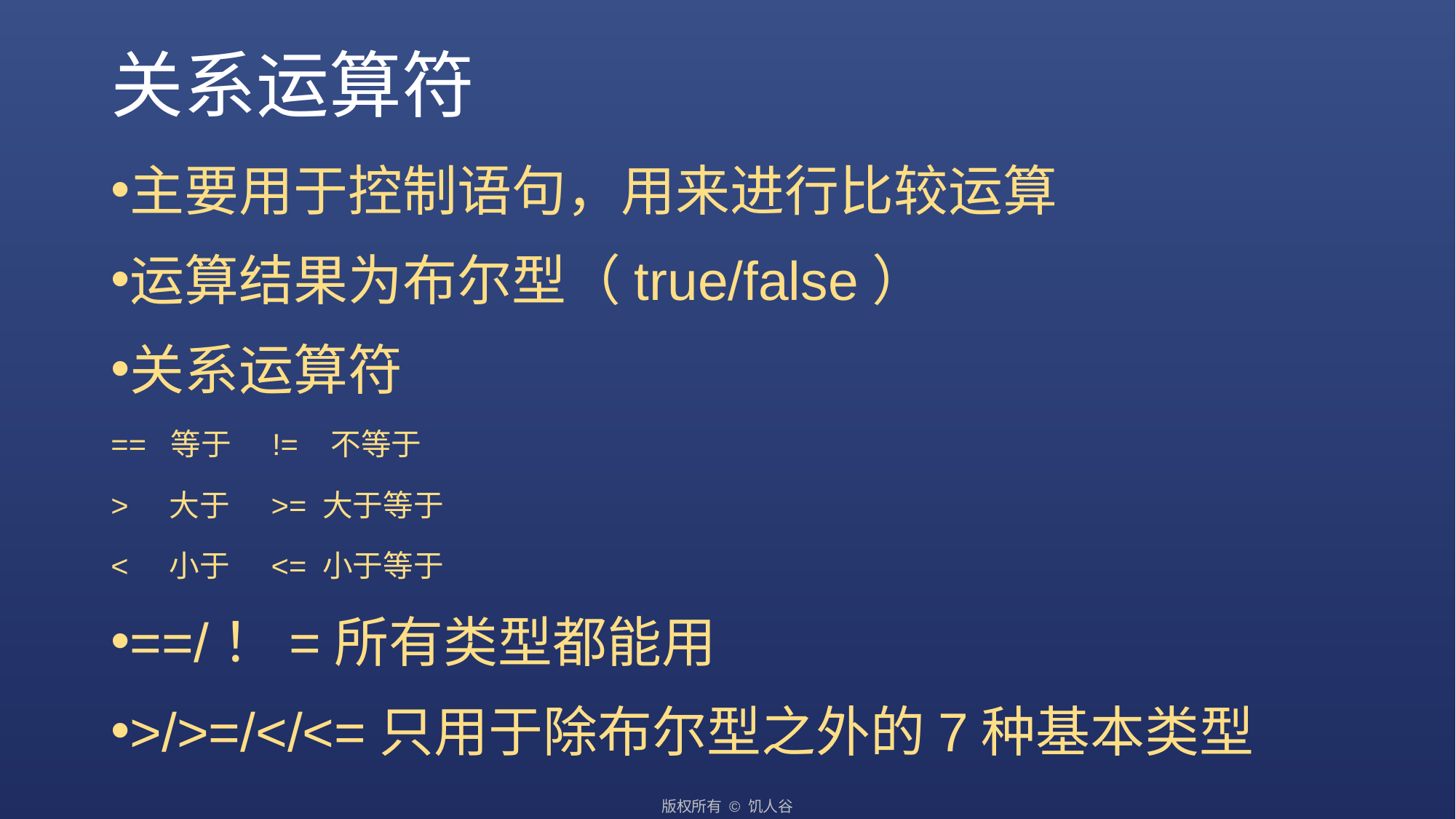

# 关系运算符
主要用于控制语句，用来进行比较运算
运算结果为布尔型（true/false）
关系运算符
==  等于     !=   不等于
>    大于     >= 大于等于
<    小于     <= 小于等于
==/！=所有类型都能用
>/>=/</<=只用于除布尔型之外的7种基本类型